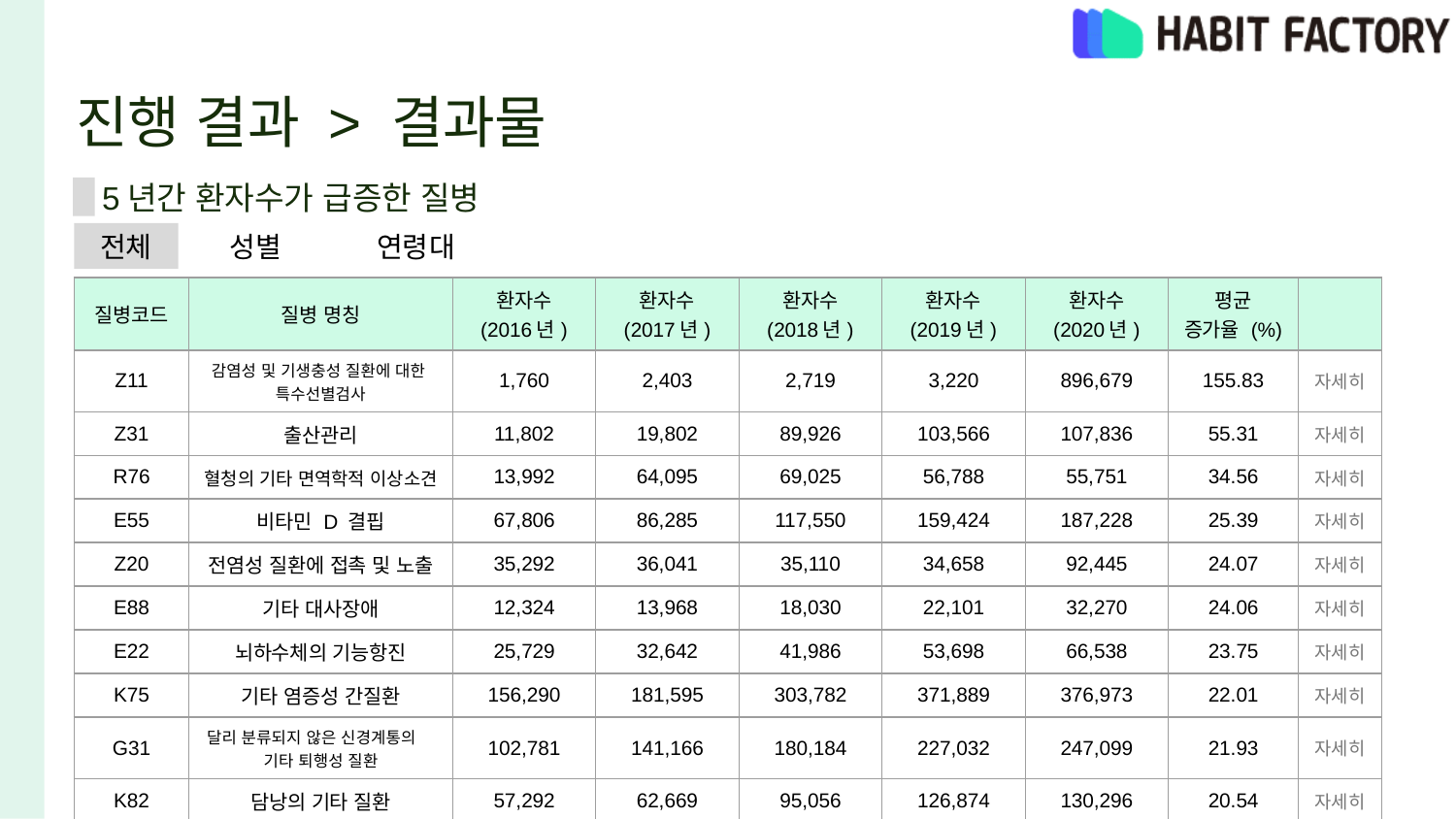

# 진행 결과 > 결과물
(    1)

5년간 환자수가 급증한 질병

전체
성별
연령대
| 질병코드 | 질병 명칭 | 환자수 (2016년) | 환자수 (2017년) | 환자수 (2018년) | 환자수 (2019년) | 환자수 (2020년) | 평균 증가율 (%) |  |
| --- | --- | --- | --- | --- | --- | --- | --- | --- |
| Z11 | 감염성 및 기생충성 질환에 대한 특수선별검사 | 1,760 | 2,403 | 2,719 | 3,220 | 896,679 | 155.83 | 자세히 |
| Z31 | 출산관리 | 11,802 | 19,802 | 89,926 | 103,566 | 107,836 | 55.31 | 자세히 |
| R76 | 혈청의 기타 면역학적 이상소견 | 13,992 | 64,095 | 69,025 | 56,788 | 55,751 | 34.56 | 자세히 |
| E55 | 비타민 D 결핍 | 67,806 | 86,285 | 117,550 | 159,424 | 187,228 | 25.39 | 자세히 |
| Z20 | 전염성 질환에 접촉 및 노출 | 35,292 | 36,041 | 35,110 | 34,658 | 92,445 | 24.07 | 자세히 |
| E88 | 기타 대사장애 | 12,324 | 13,968 | 18,030 | 22,101 | 32,270 | 24.06 | 자세히 |
| E22 | 뇌하수체의 기능항진 | 25,729 | 32,642 | 41,986 | 53,698 | 66,538 | 23.75 | 자세히 |
| K75 | 기타 염증성 간질환 | 156,290 | 181,595 | 303,782 | 371,889 | 376,973 | 22.01 | 자세히 |
| G31 | 달리 분류되지 않은 신경계통의 기타 퇴행성 질환 | 102,781 | 141,166 | 180,184 | 227,032 | 247,099 | 21.93 | 자세히 |
| K82 | 담낭의 기타 질환 | 57,292 | 62,669 | 95,056 | 126,874 | 130,296 | 20.54 | 자세히 |